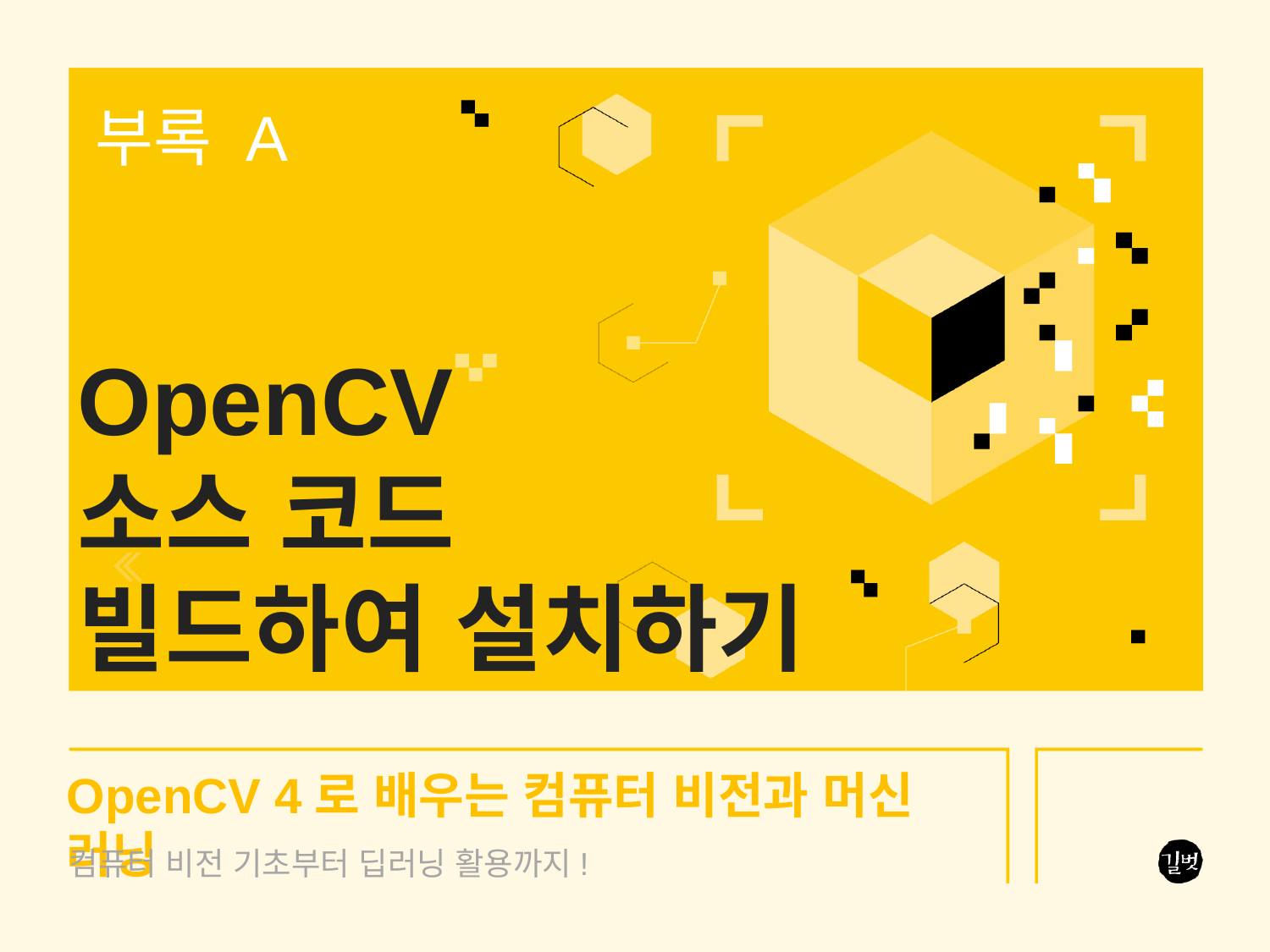

부록 A
OpenCV
소스 코드
빌드하여 설치하기